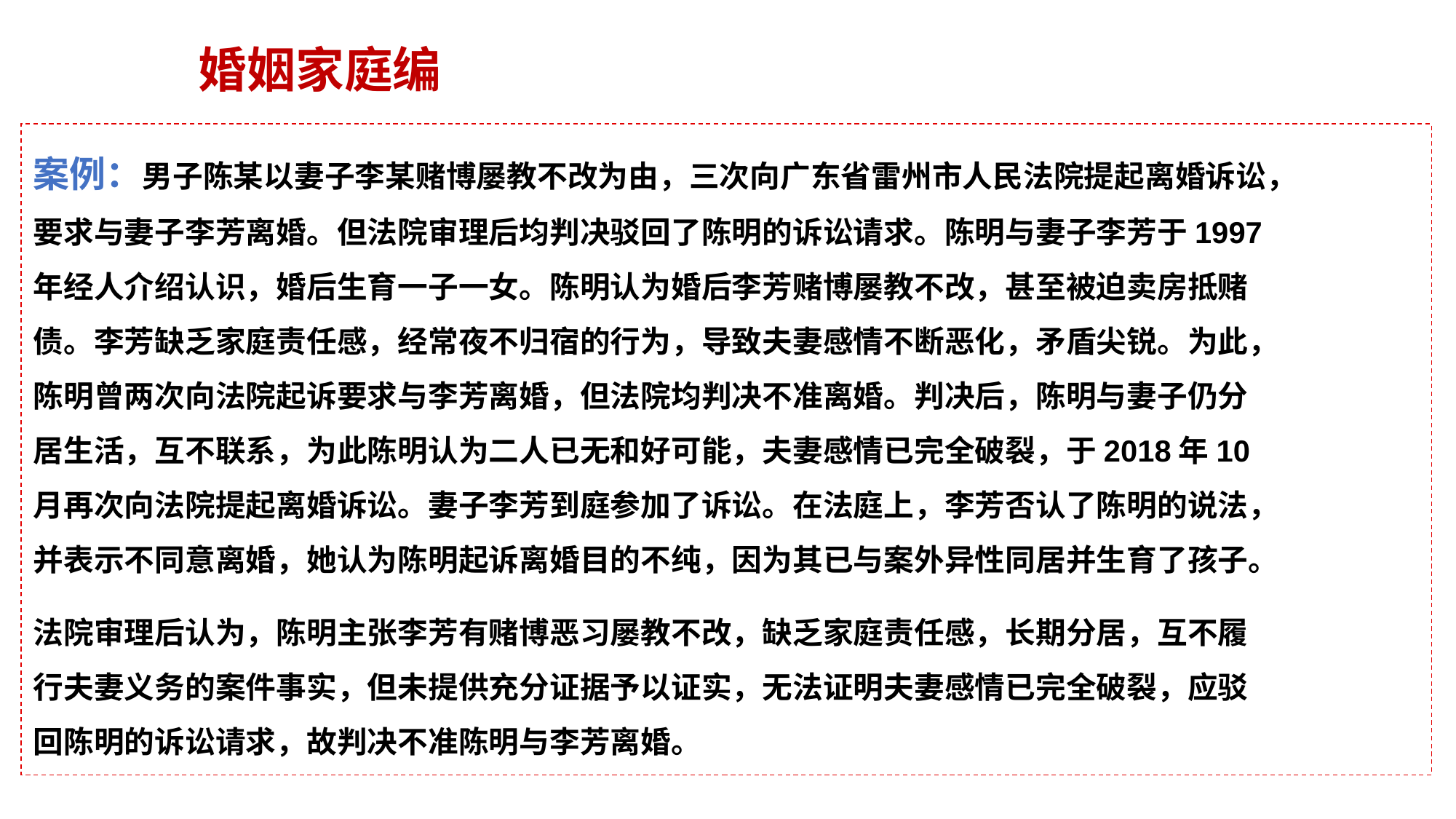

婚姻家庭编

案例：男子陈某以妻子李某赌博屡教不改为由，三次向广东省雷州市人民法院提起离婚诉讼，要求与妻子李芳离婚。但法院审理后均判决驳回了陈明的诉讼请求。陈明与妻子李芳于1997年经人介绍认识，婚后生育一子一女。陈明认为婚后李芳赌博屡教不改，甚至被迫卖房抵赌债。李芳缺乏家庭责任感，经常夜不归宿的行为，导致夫妻感情不断恶化，矛盾尖锐。为此，陈明曾两次向法院起诉要求与李芳离婚，但法院均判决不准离婚。判决后，陈明与妻子仍分居生活，互不联系，为此陈明认为二人已无和好可能，夫妻感情已完全破裂，于2018年10月再次向法院提起离婚诉讼。妻子李芳到庭参加了诉讼。在法庭上，李芳否认了陈明的说法，并表示不同意离婚，她认为陈明起诉离婚目的不纯，因为其已与案外异性同居并生育了孩子。
法院审理后认为，陈明主张李芳有赌博恶习屡教不改，缺乏家庭责任感，长期分居，互不履行夫妻义务的案件事实，但未提供充分证据予以证实，无法证明夫妻感情已完全破裂，应驳回陈明的诉讼请求，故判决不准陈明与李芳离婚。